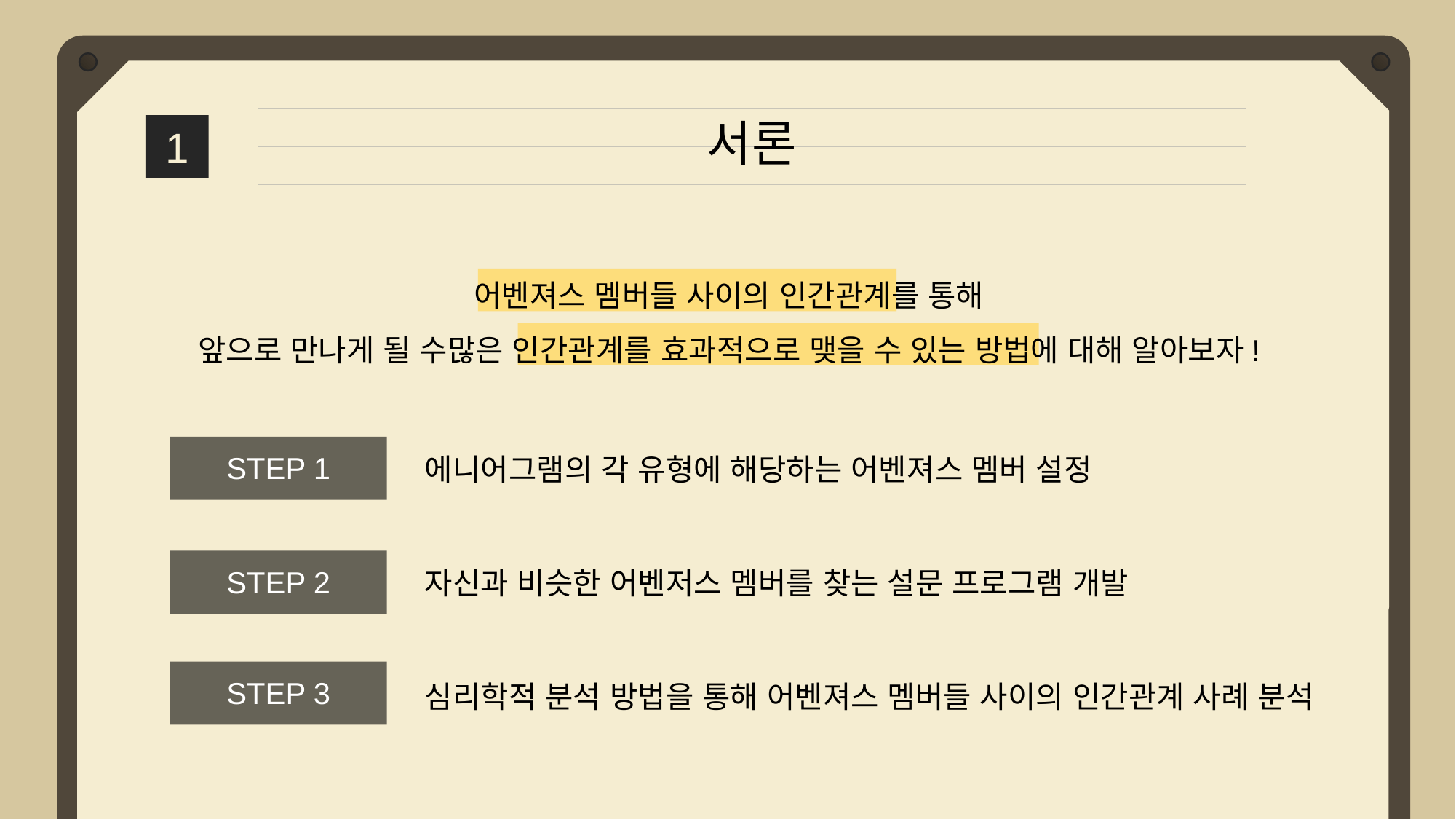

서론
1
어벤져스 멤버들 사이의 인간관계를 통해
앞으로 만나게 될 수많은 인간관계를 효과적으로 맺을 수 있는 방법에 대해 알아보자!

STEP 1
에니어그램의 각 유형에 해당하는 어벤져스 멤버 설정

STEP 2
자신과 비슷한 어벤저스 멤버를 찾는 설문 프로그램 개발

STEP 3
심리학적 분석 방법을 통해 어벤져스 멤버들 사이의 인간관계 사례 분석